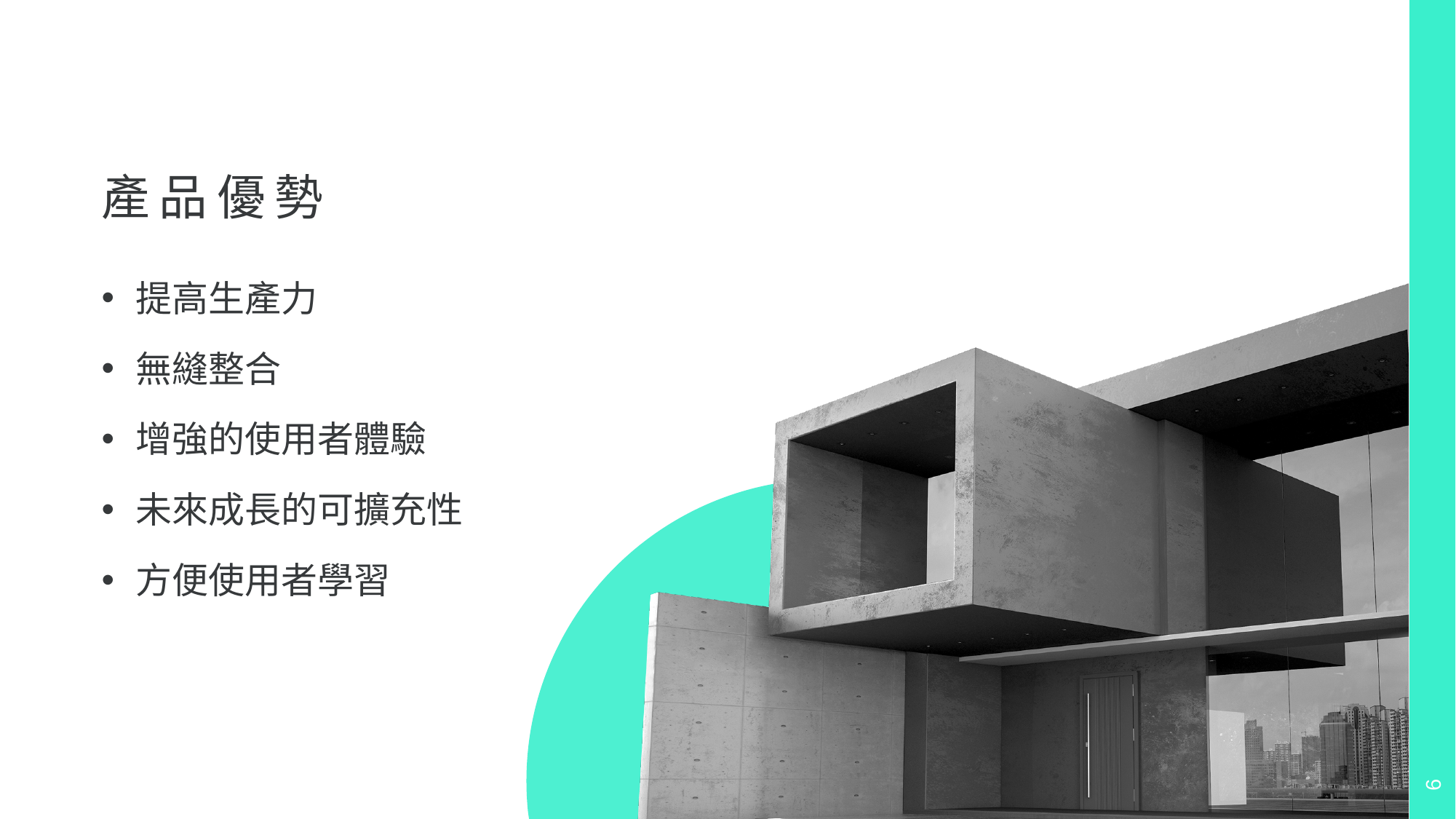

# 產品優勢
提高生產力
無縫整合
增強的使用者體驗
未來成長的可擴充性
方便使用者學習

6